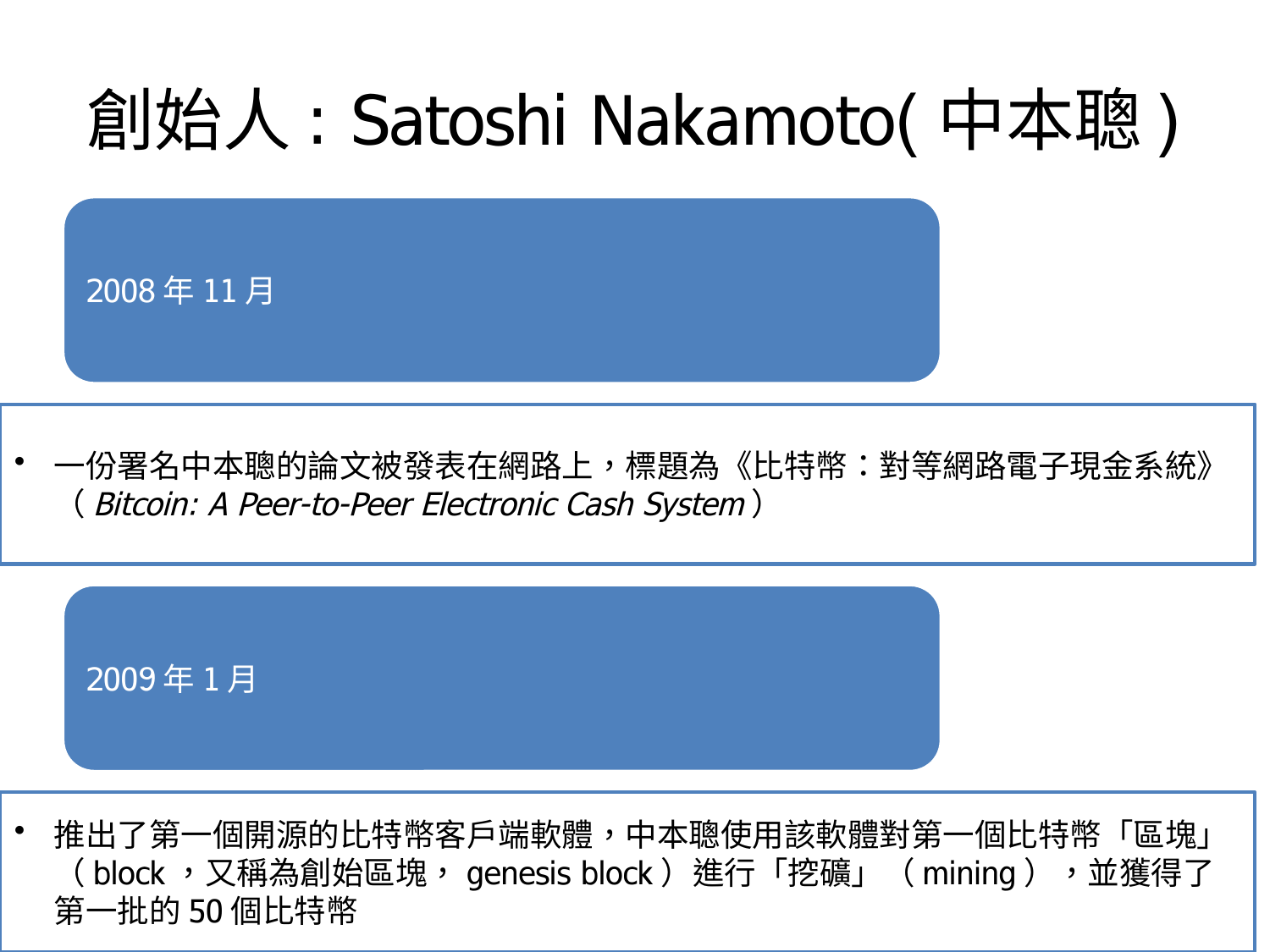

# 創始人: Satoshi Nakamoto(中本聰)
2008年11月
2009年1月
一份署名中本聰的論文被發表在網路上，標題為《比特幣：對等網路電子現金系統》（Bitcoin: A Peer-to-Peer Electronic Cash System）
推出了第一個開源的比特幣客戶端軟體，中本聰使用該軟體對第一個比特幣「區塊」（block，又稱為創始區塊，genesis block）進行「挖礦」（mining），並獲得了第一批的50個比特幣